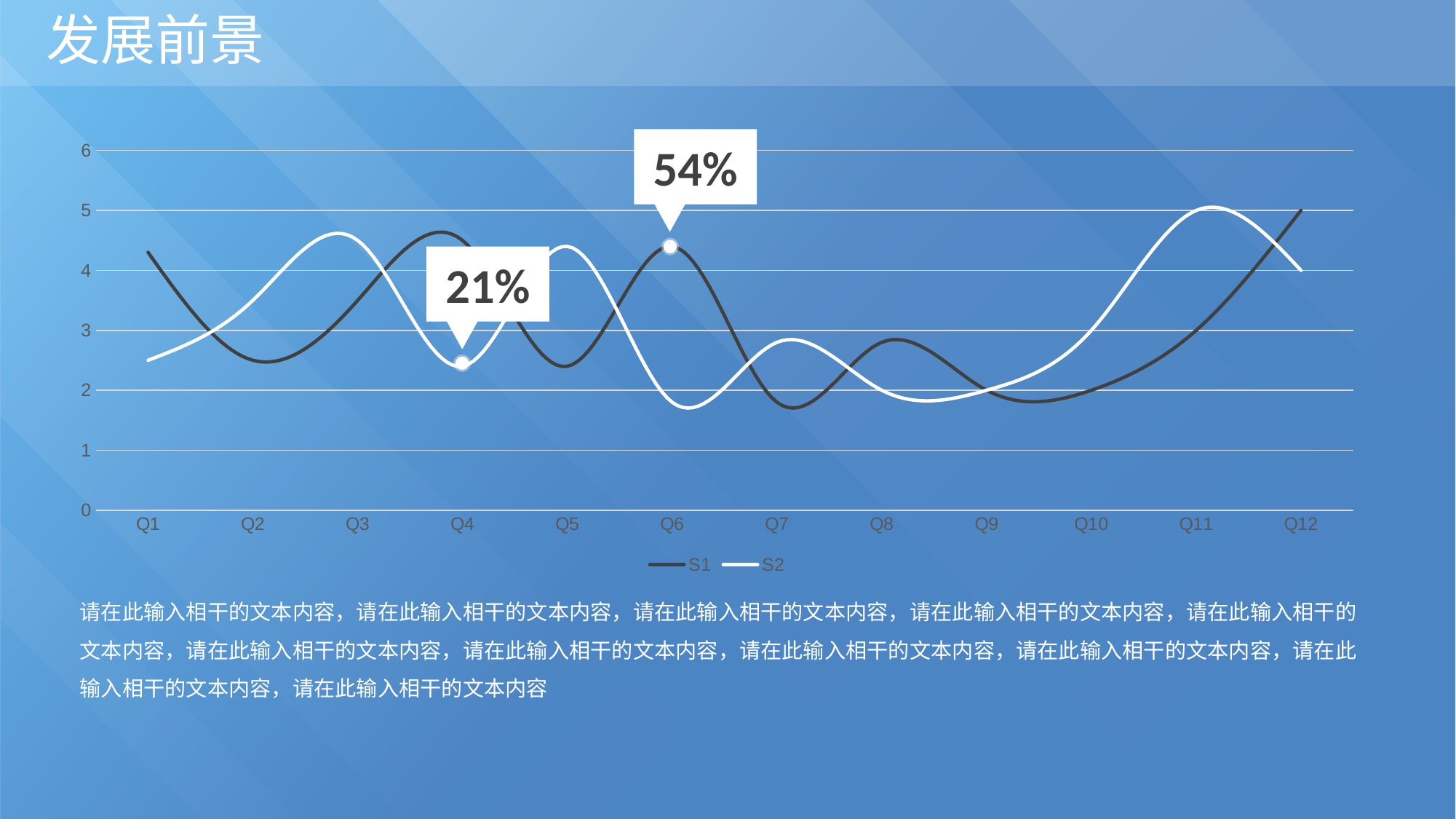

发展前景
54%

### Chart

| Category | S1 | S2 |
|---|---|---|
| Q1 | 4.3 | 2.5 |
| Q2 | 2.5 | 3.5 |
| Q3 | 3.5 | 4.5 |
| Q4 | 4.5 | 2.4 |
| Q5 | 2.4 | 4.4 |
| Q6 | 4.4 | 1.8 |
| Q7 | 1.8 | 2.8 |
| Q8 | 2.8 | 2.0 |
| Q9 | 2.0 | 2.0 |
| Q10 | 2.0 | 3.0 |
| Q11 | 3.0 | 5.0 |
| Q12 | 5.0 | 4.0 |

21%

请在此输入相干的文本内容，请在此输入相干的文本内容，请在此输入相干的文本内容，请在此输入相干的文本内容，请在此输入相干的文本内容，请在此输入相干的文本内容，请在此输入相干的文本内容，请在此输入相干的文本内容，请在此输入相干的文本内容，请在此输入相干的文本内容，请在此输入相干的文本内容